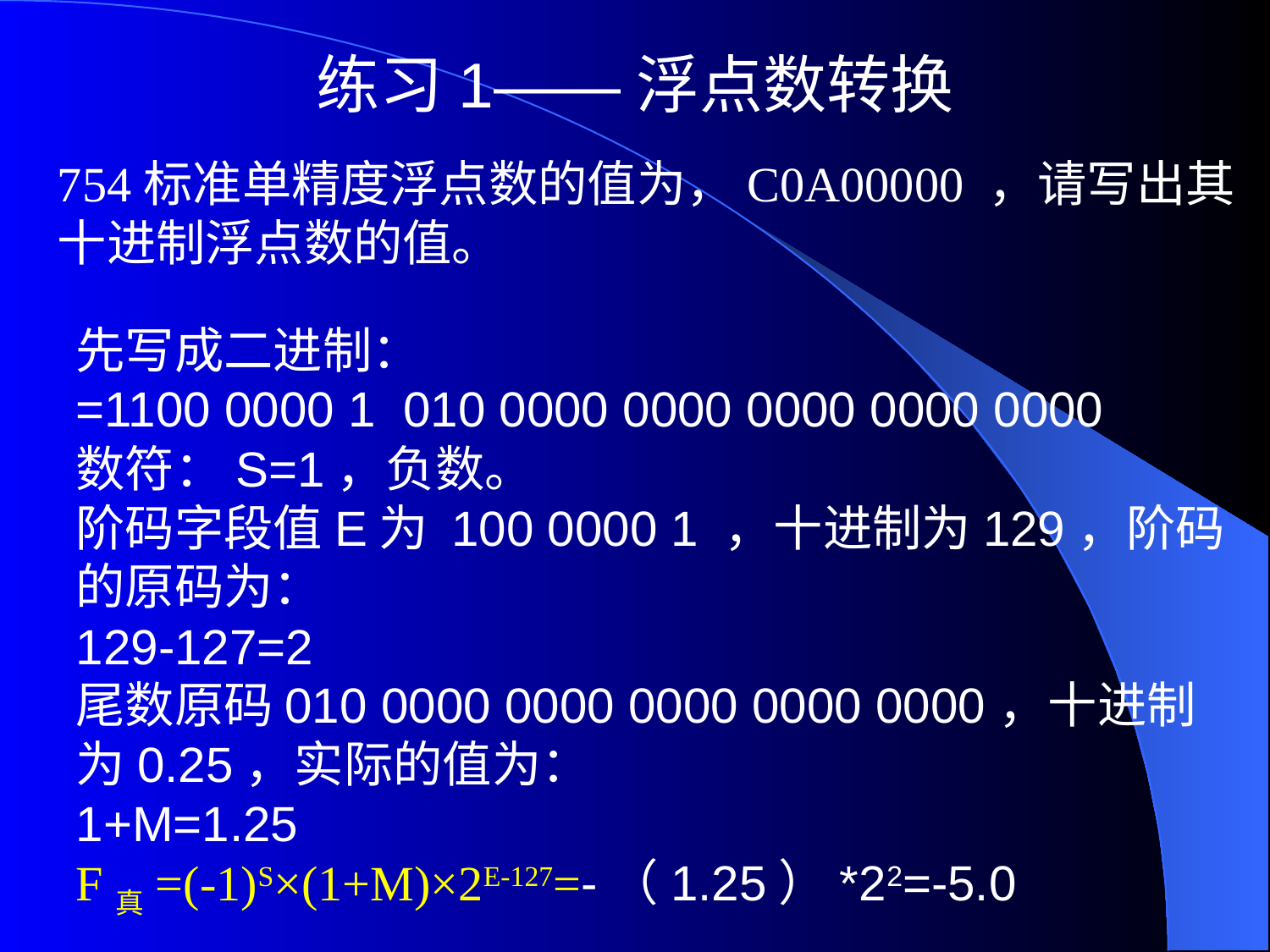

# 练习1——浮点数转换
754标准单精度浮点数的值为，C0A00000 ，请写出其十进制浮点数的值。
先写成二进制：
=1100 0000 1  010 0000 0000 0000 0000 0000
数符：S=1，负数。
阶码字段值E为 100 0000 1 ，十进制为129，阶码的原码为：
129-127=2
尾数原码010 0000 0000 0000 0000 0000，十进制为0.25，实际的值为：
1+M=1.25
F真=(-1)S×(1+M)×2E-127=-（1.25）*22=-5.0